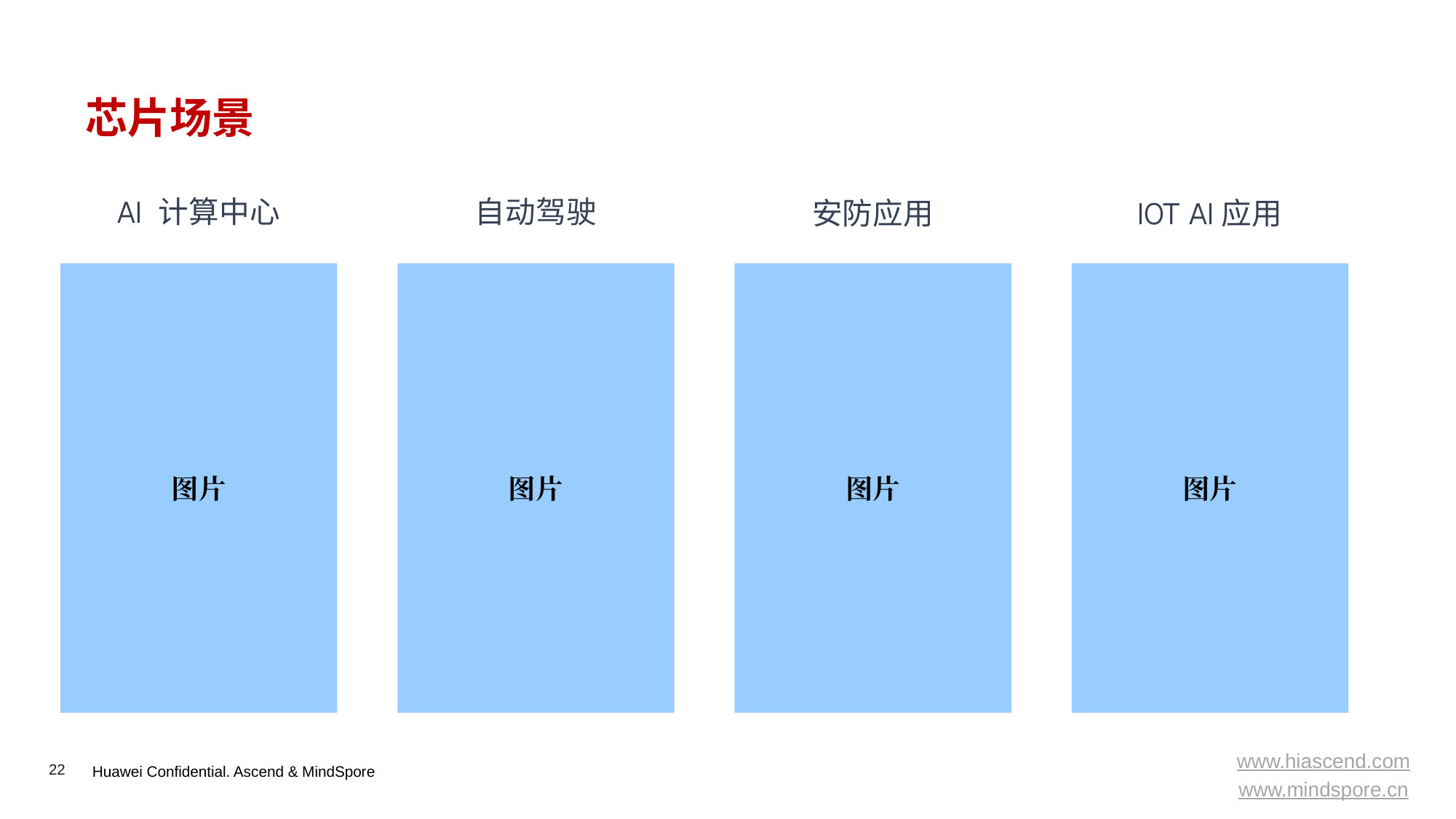

# 芯片场景
AI 计算中心
自动驾驶
安防应用
IOT AI应用
图片
图片
图片
图片